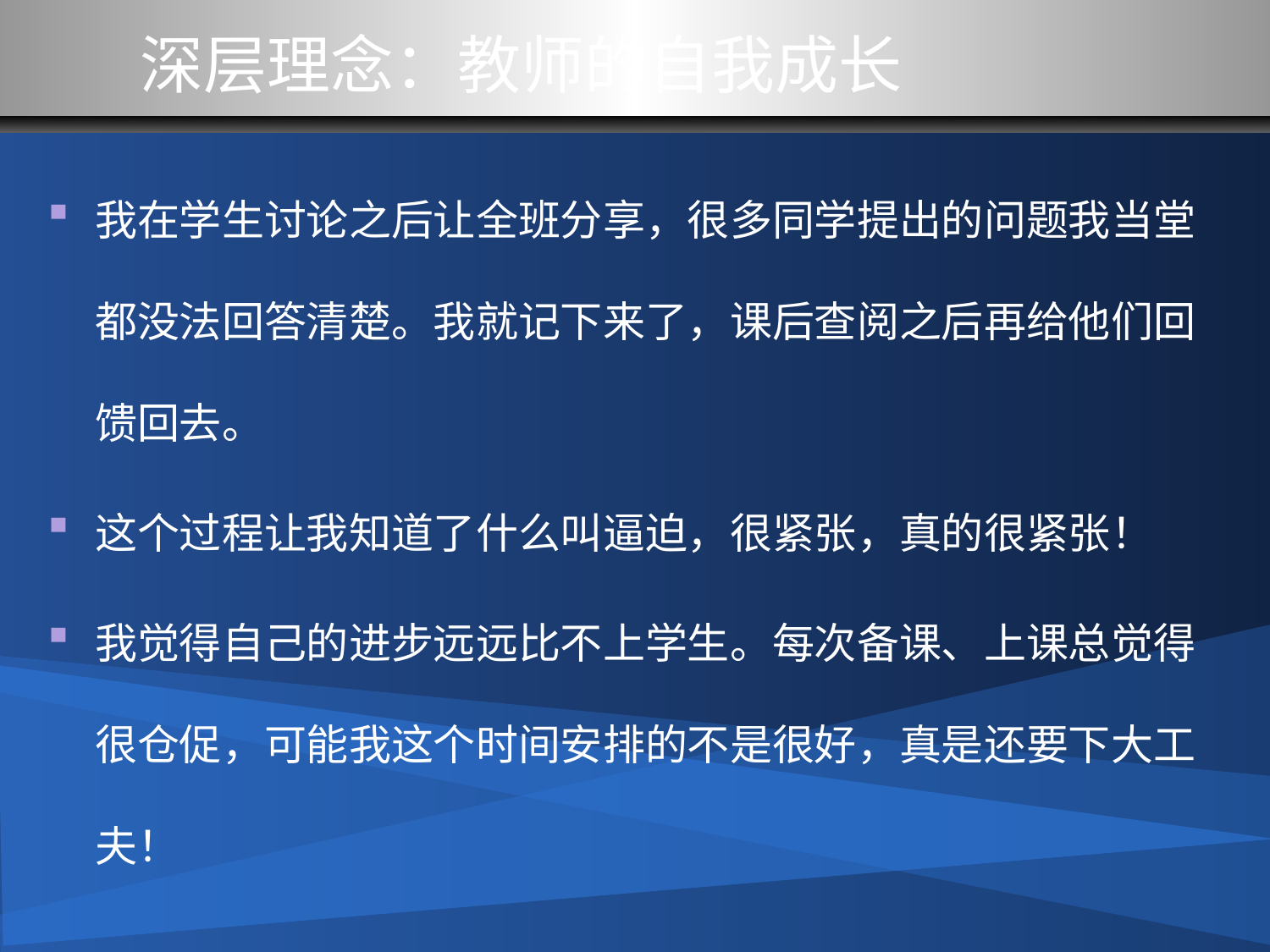

深层理念：教师的自我成长
我在学生讨论之后让全班分享，很多同学提出的问题我当堂都没法回答清楚。我就记下来了，课后查阅之后再给他们回馈回去。
这个过程让我知道了什么叫逼迫，很紧张，真的很紧张！
我觉得自己的进步远远比不上学生。每次备课、上课总觉得很仓促，可能我这个时间安排的不是很好，真是还要下大工夫！